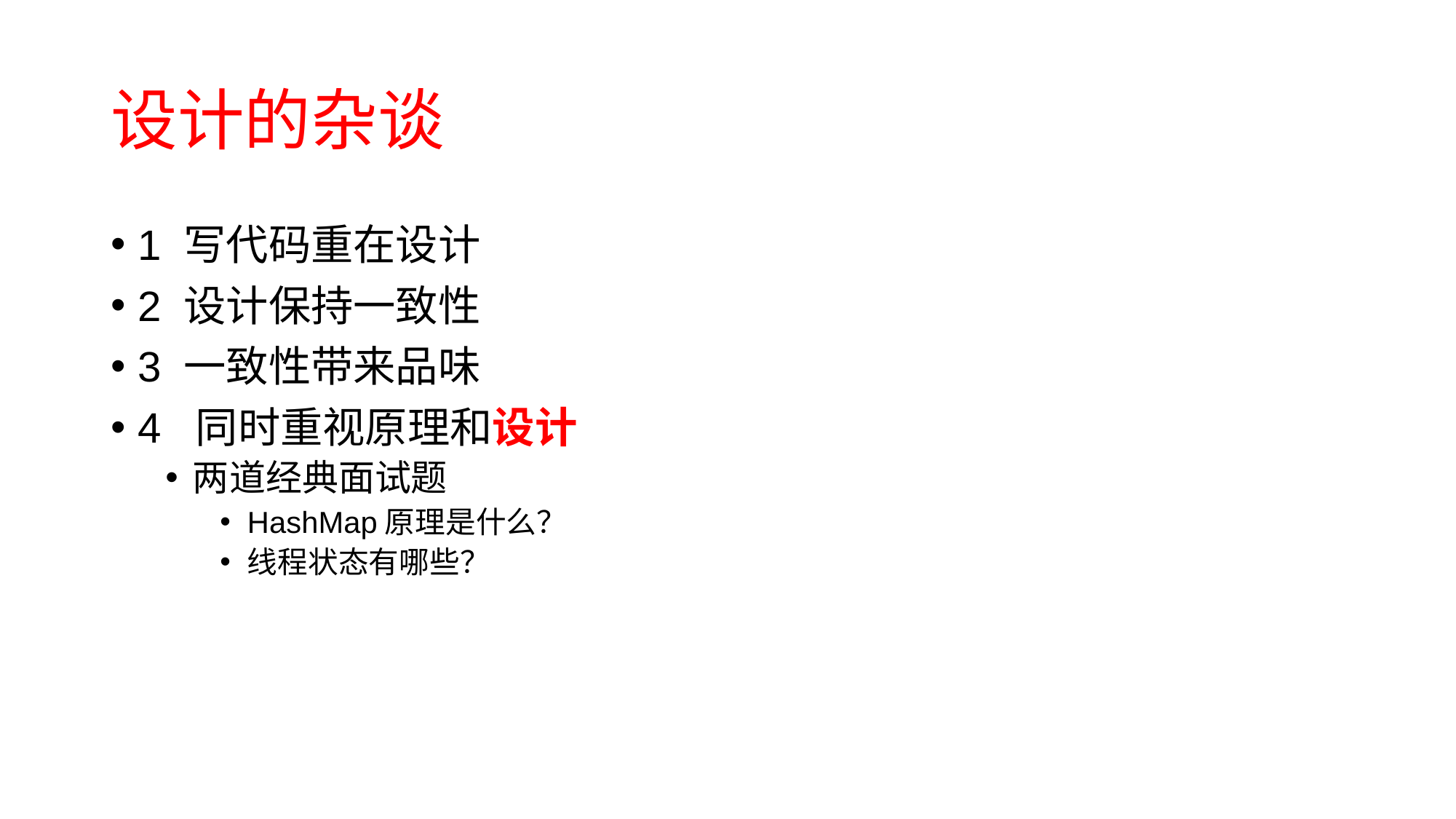

# 设计的杂谈
1 写代码重在设计
2 设计保持一致性
3 一致性带来品味
4  同时重视原理和设计
两道经典面试题
HashMap原理是什么？
线程状态有哪些？